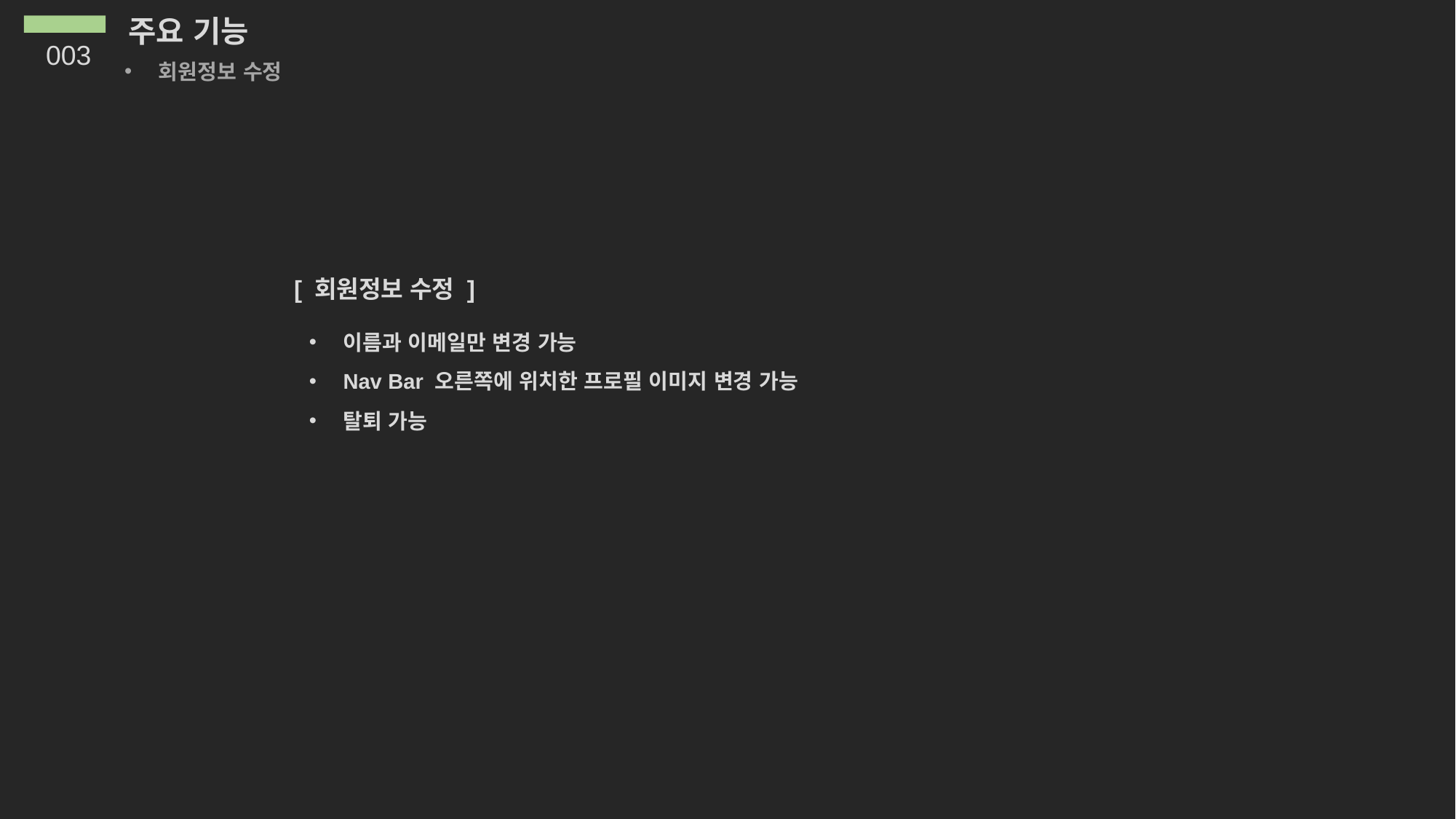

주요 기능

003
회원정보 수정
[ 회원정보 수정 ]
이름과 이메일만 변경 가능
Nav Bar 오른쪽에 위치한 프로필 이미지 변경 가능
탈퇴 가능